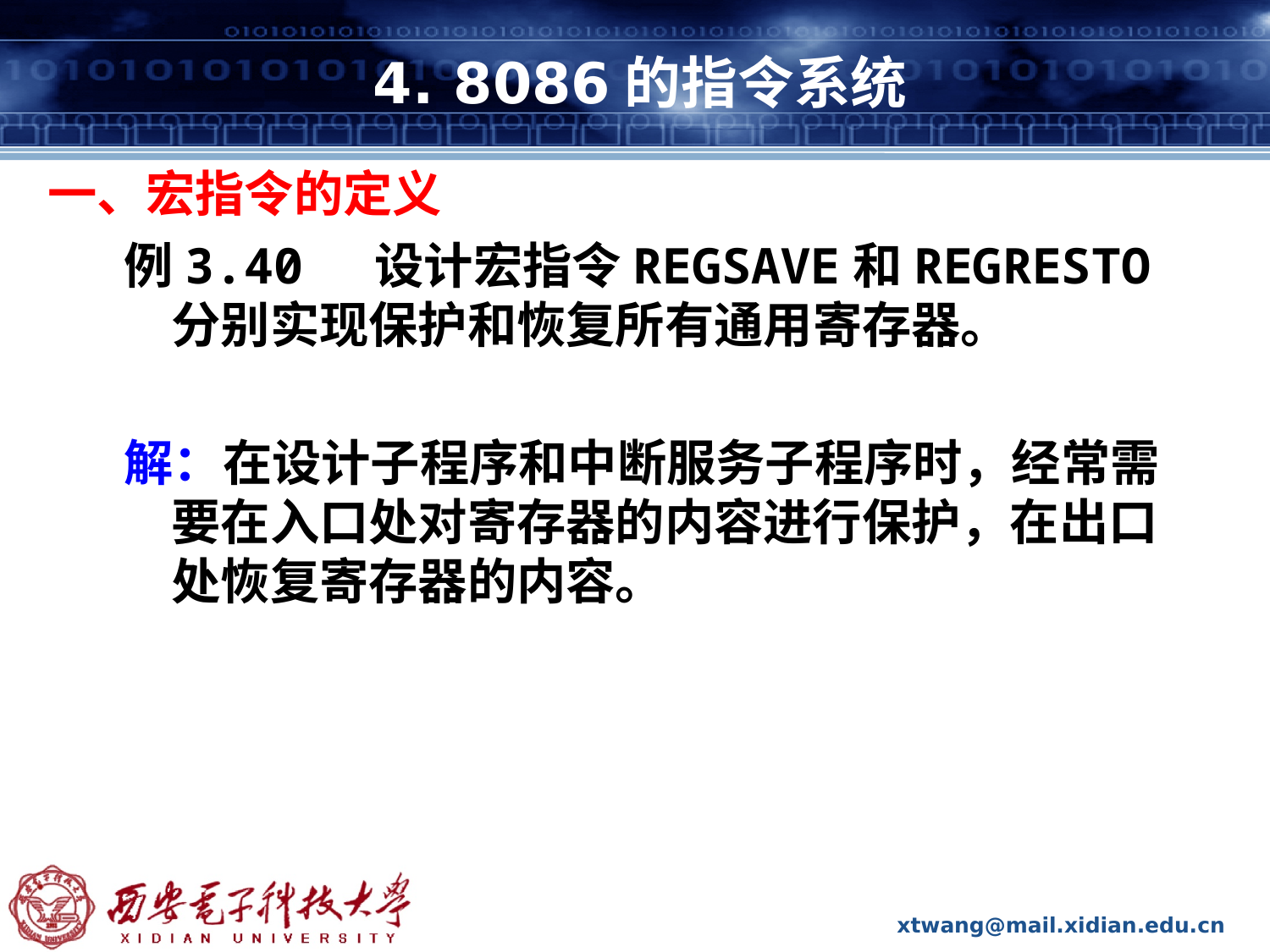

# 4. 8086的指令系统
一、宏指令的定义
例3.40  设计宏指令REGSAVE和REGRESTO分别实现保护和恢复所有通用寄存器。

解：在设计子程序和中断服务子程序时，经常需要在入口处对寄存器的内容进行保护，在出口处恢复寄存器的内容。